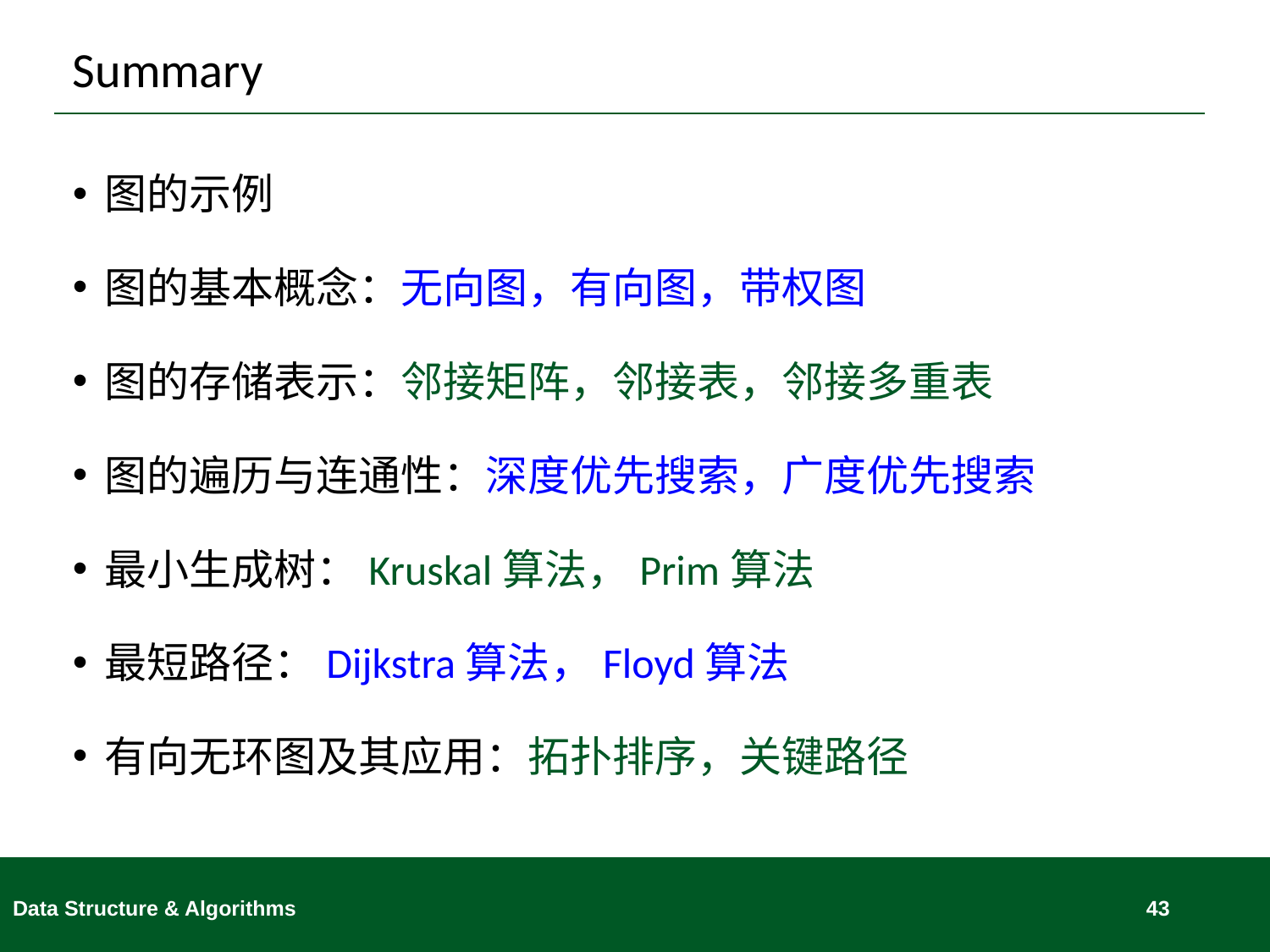

# Summary
图的示例
图的基本概念：无向图，有向图，带权图
图的存储表示：邻接矩阵，邻接表，邻接多重表
图的遍历与连通性：深度优先搜索，广度优先搜索
最小生成树：Kruskal算法，Prim算法
最短路径：Dijkstra算法，Floyd算法
有向无环图及其应用：拓扑排序，关键路径

Data Structure & Algorithms
43